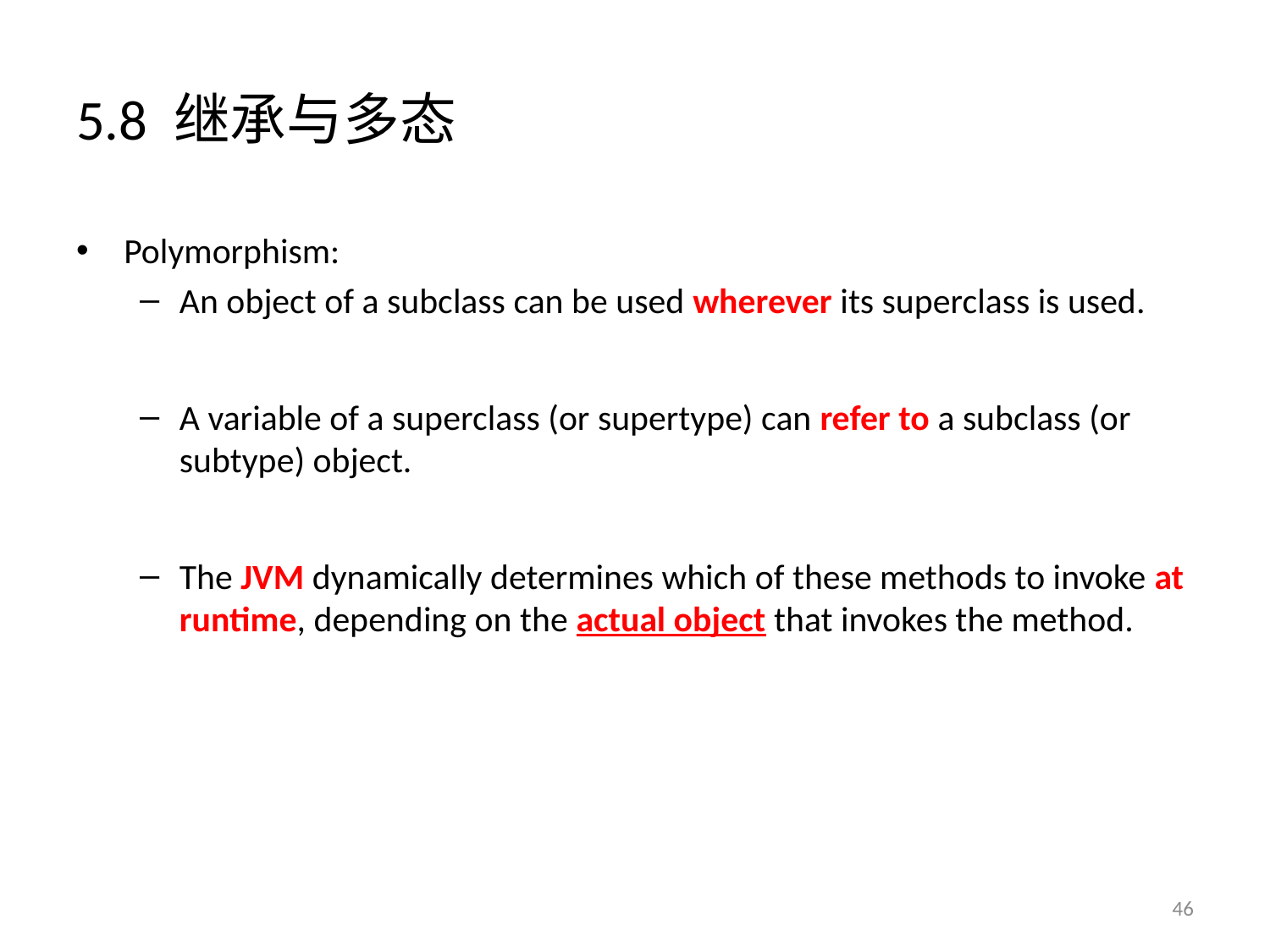

# 5.8 继承与多态
Polymorphism:
An object of a subclass can be used wherever its superclass is used.

A variable of a superclass (or supertype) can refer to a subclass (or subtype) object.

The JVM dynamically determines which of these methods to invoke at runtime, depending on the actual object that invokes the method.
46